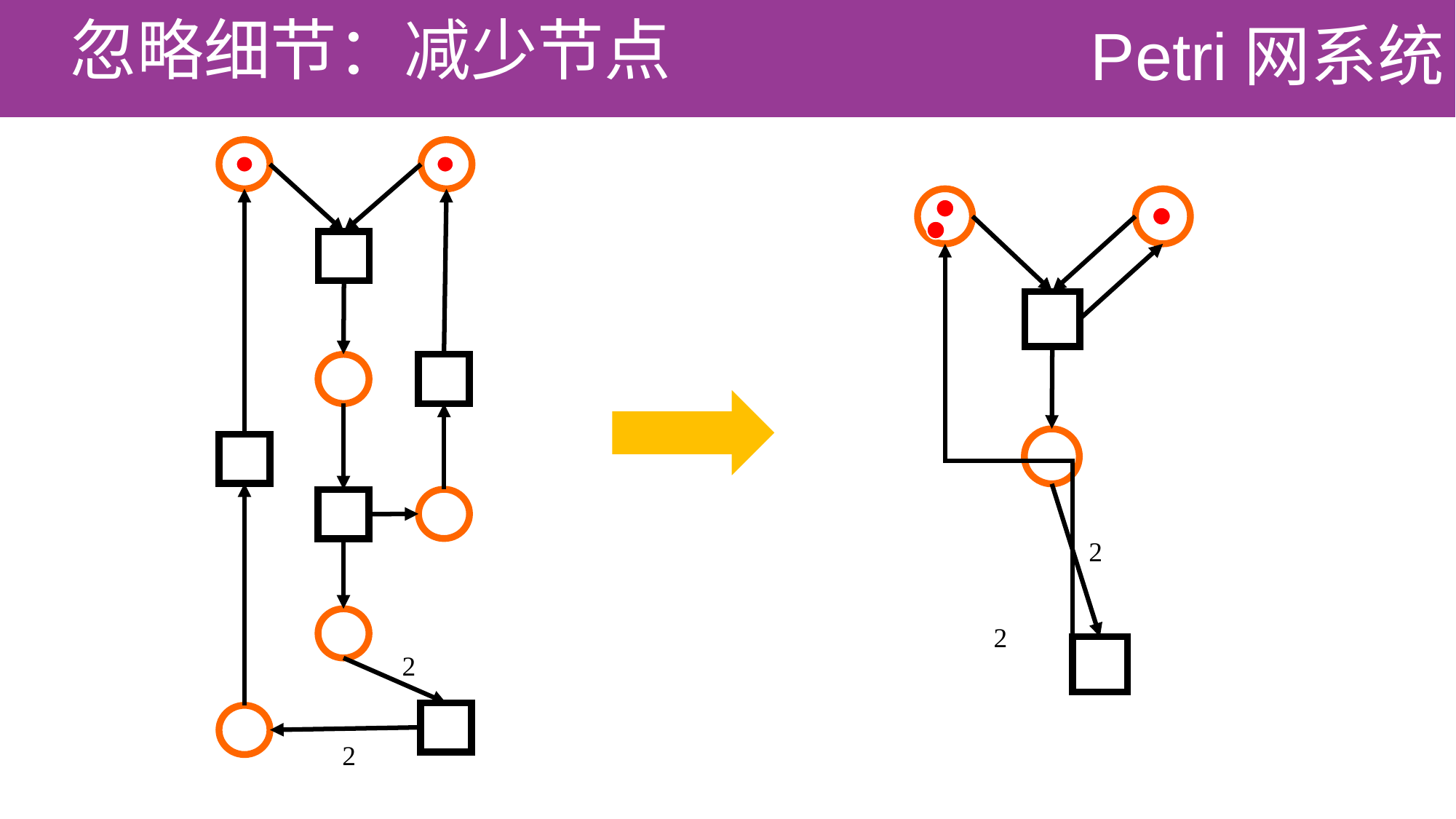

Petri网系统
# 忽略细节：减少节点

2

2

2
2